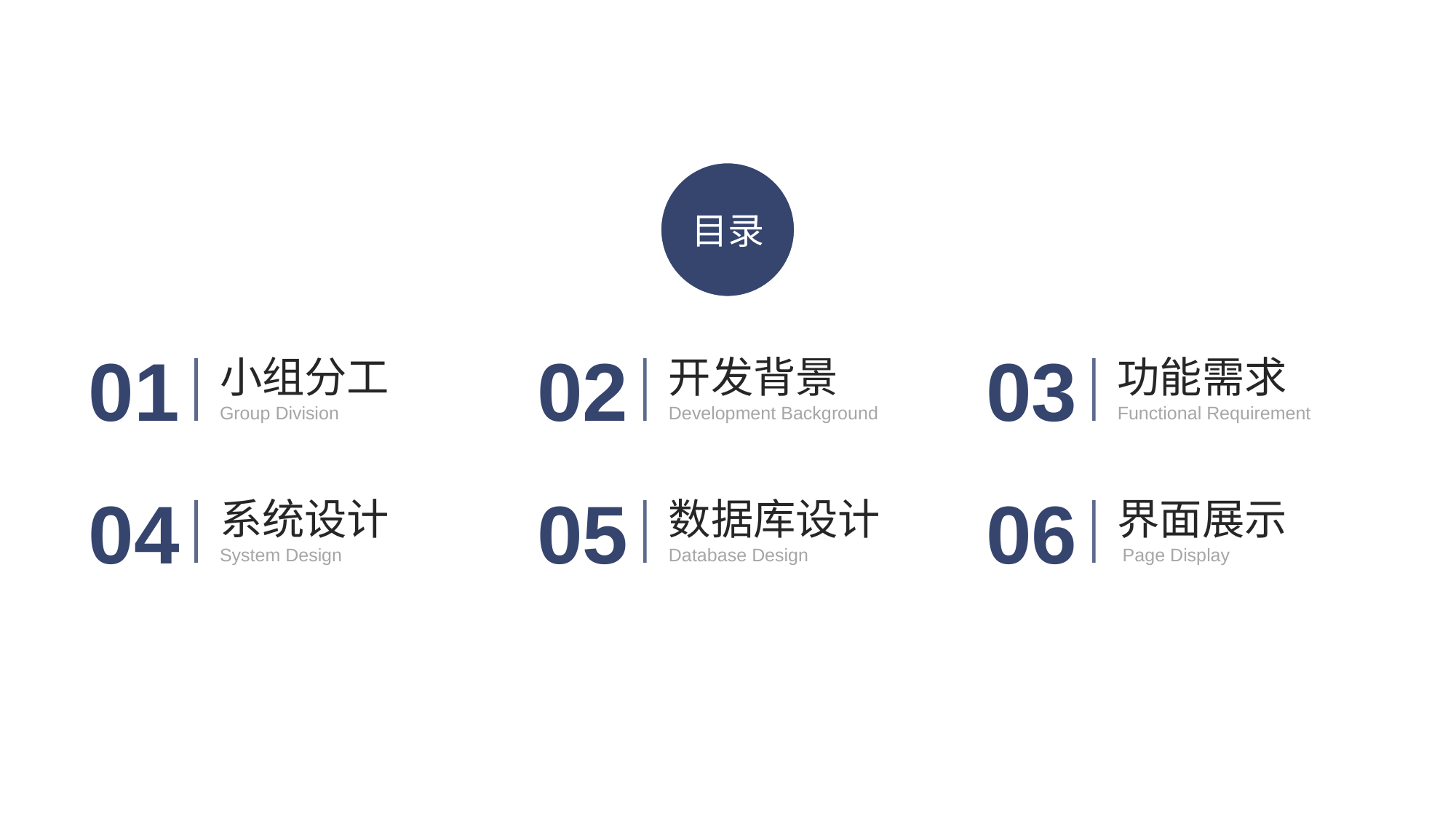

目录
01
02
03
小组分工
开发背景
功能需求
Group Division
Development Background
Functional Requirement
04
05
06
系统设计
数据库设计
界面展示
System Design
Database Design
Page Display